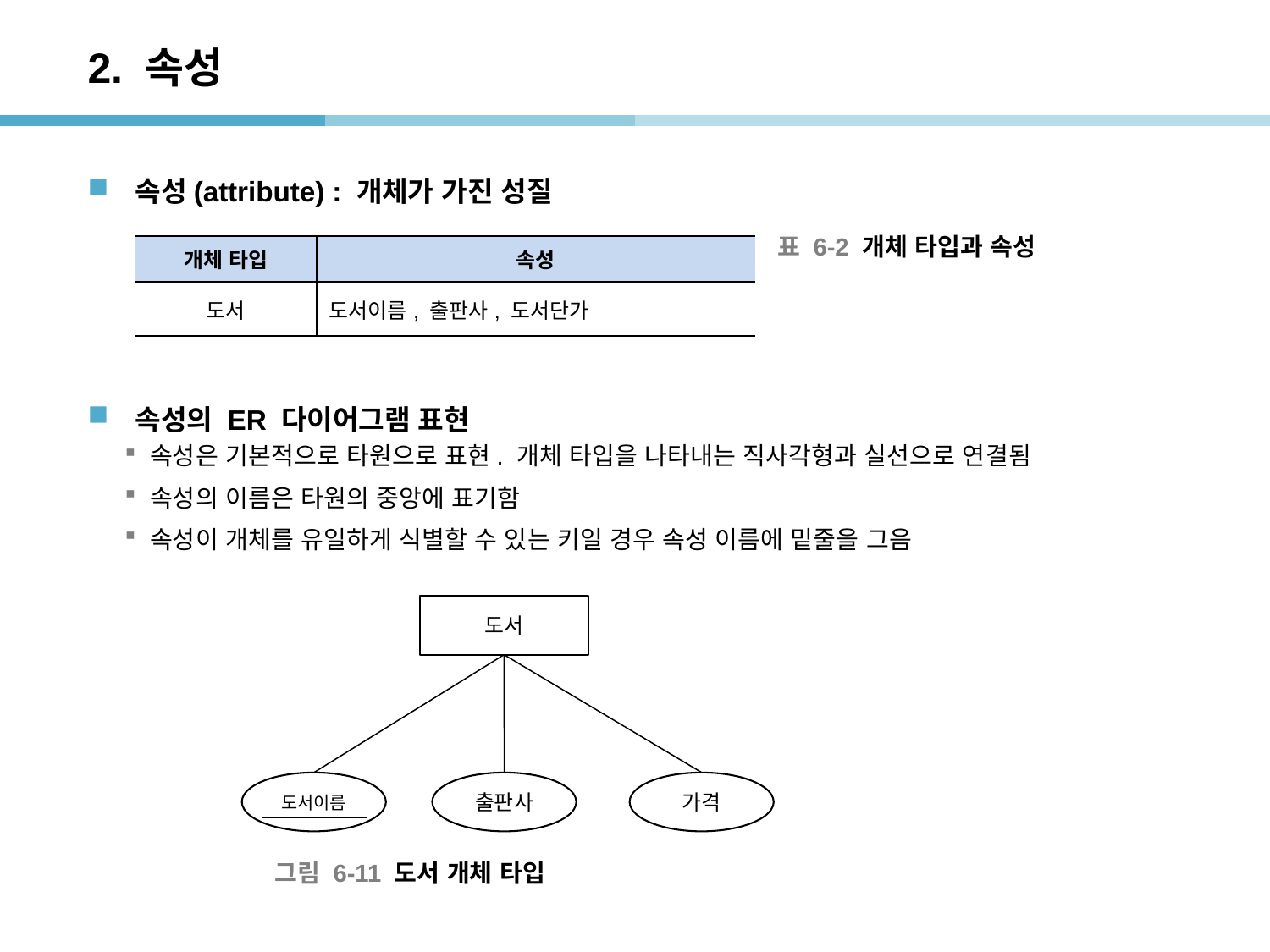

# 2. 속성
속성(attribute) : 개체가 가진 성질

속성의 ER 다이어그램 표현
속성은 기본적으로 타원으로 표현. 개체 타입을 나타내는 직사각형과 실선으로 연결됨
속성의 이름은 타원의 중앙에 표기함
속성이 개체를 유일하게 식별할 수 있는 키일 경우 속성 이름에 밑줄을 그음
표 6-2 개체 타입과 속성
| 개체 타입 | 속성 |
| --- | --- |
| 도서 | 도서이름, 출판사, 도서단가 |
도서
도서이름
출판사
가격
그림 6-11 도서 개체 타입